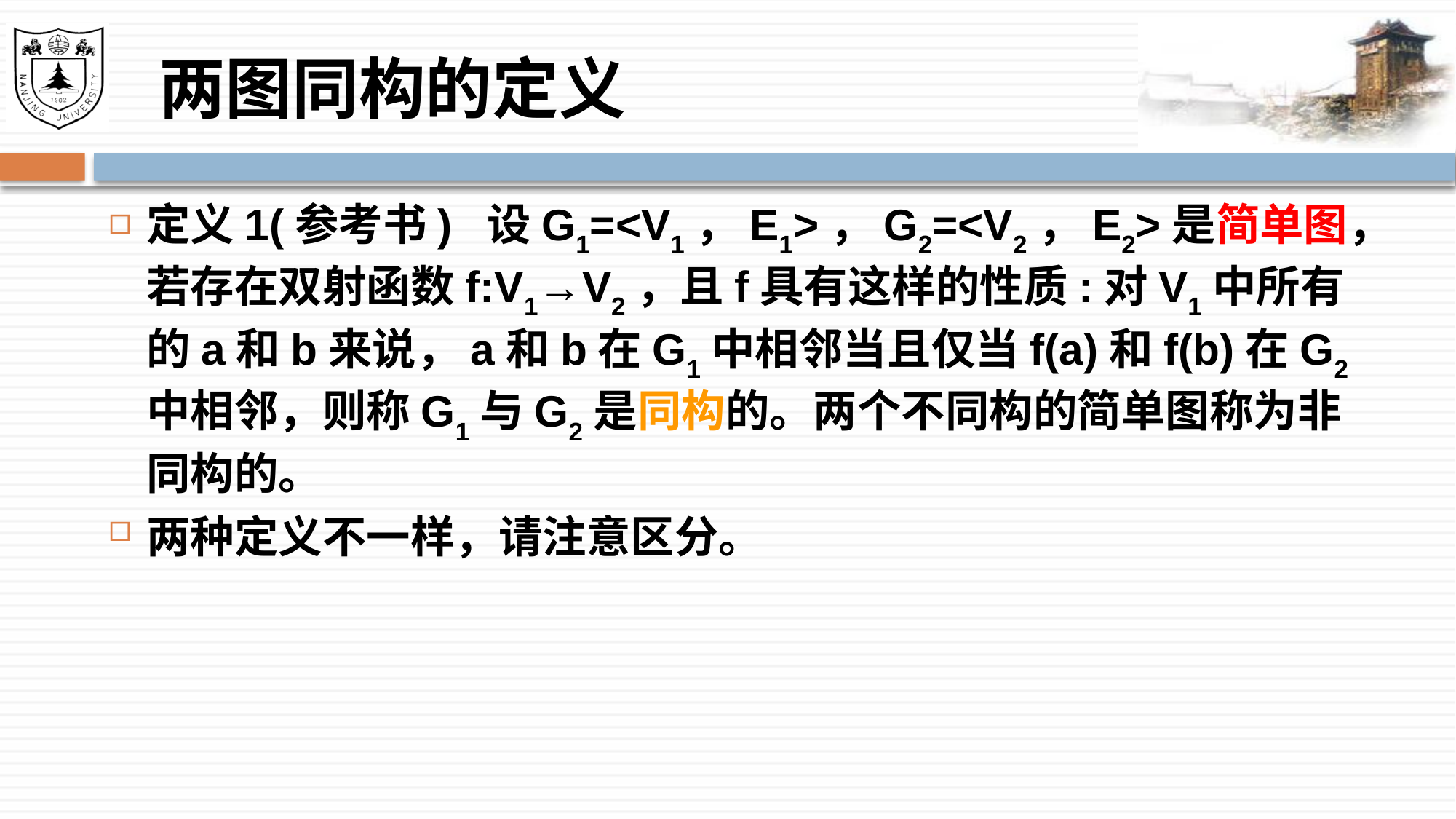

# 两图同构的定义
定义1(参考书)  设G1=<V1，E1>，G2=<V2，E2>是简单图，若存在双射函数f:V1→V2，且f具有这样的性质:对V1中所有的a和b来说，a和b在G1中相邻当且仅当f(a)和f(b)在G2中相邻，则称G1与G2是同构的。两个不同构的简单图称为非同构的。
两种定义不一样，请注意区分。